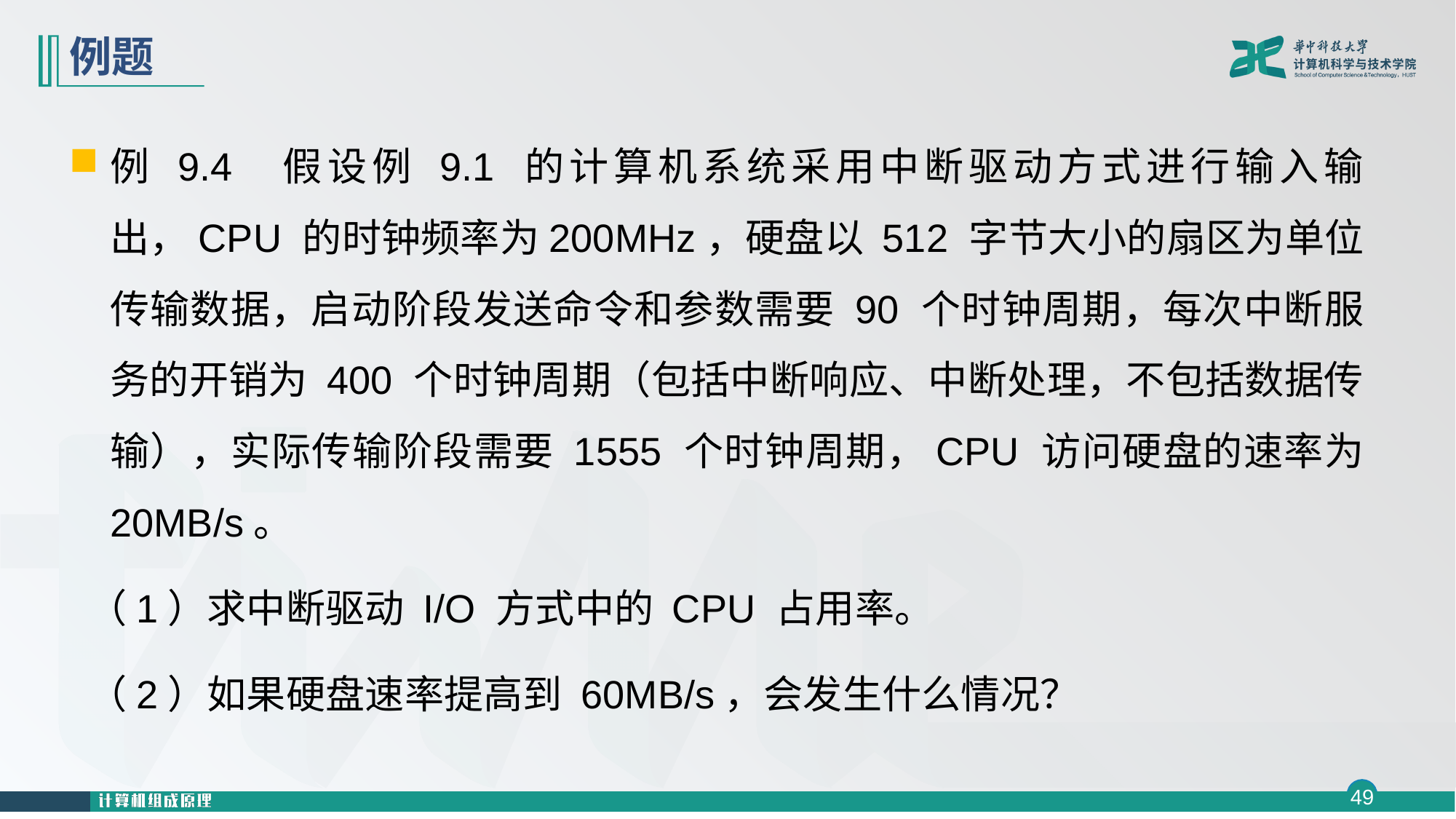

# 例题
例 9.4  假设例 9.1 的计算机系统采用中断驱动方式进行输入输出，CPU 的时钟频率为200MHz，硬盘以 512 字节大小的扇区为单位传输数据，启动阶段发送命令和参数需要 90 个时钟周期，每次中断服务的开销为 400 个时钟周期（包括中断响应、中断处理，不包括数据传输），实际传输阶段需要 1555 个时钟周期，CPU 访问硬盘的速率为 20MB/s。
 （1）求中断驱动 I/O 方式中的 CPU 占用率。
 （2）如果硬盘速率提高到 60MB/s，会发生什么情况？